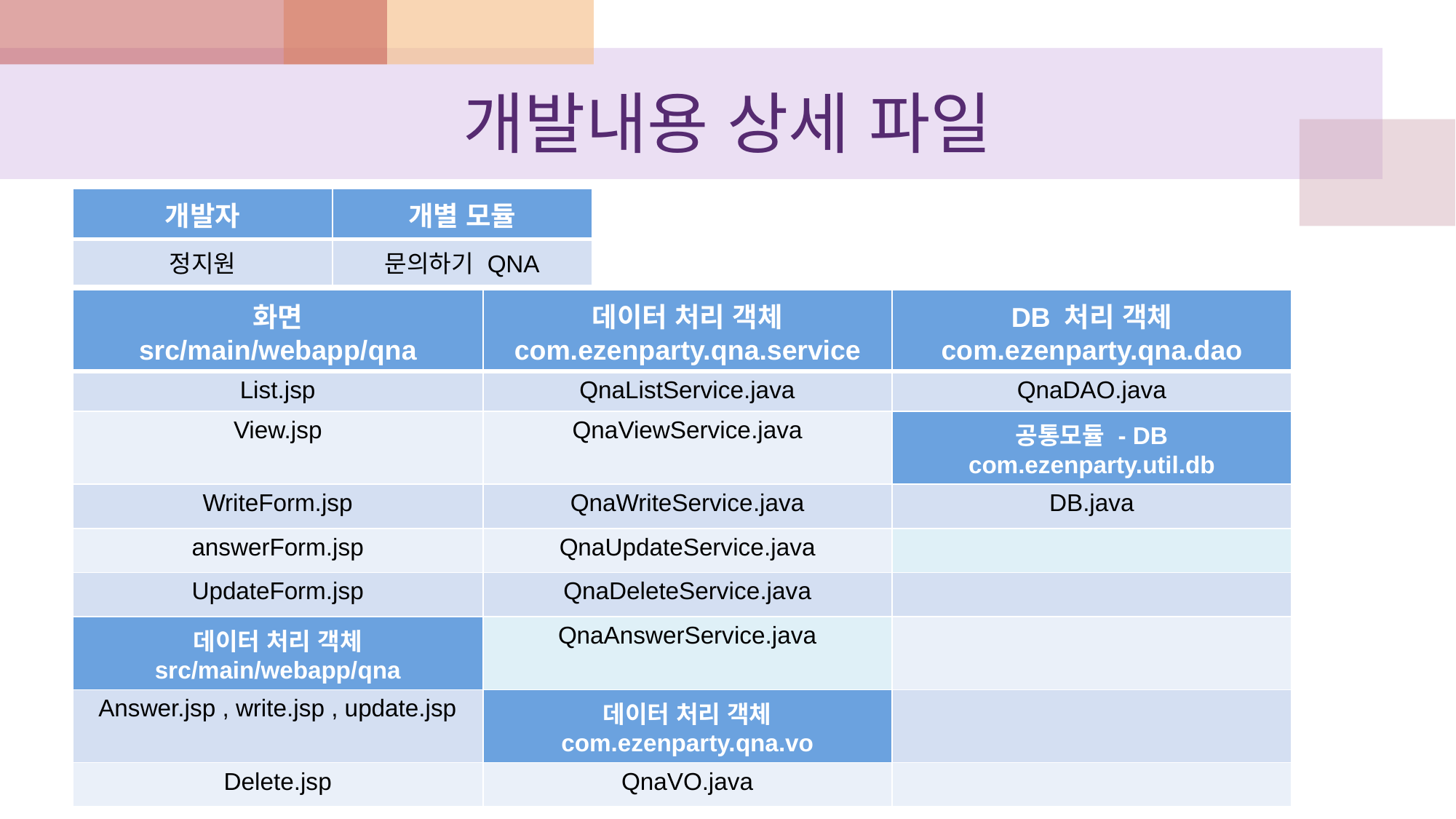

# 개발내용 상세 파일
| 개발자 | 개별 모듈 |
| --- | --- |
| 정지원 | 문의하기 QNA |
| 화면 src/main/webapp/qna | 데이터 처리 객체 com.ezenparty.qna.service | DB 처리 객체 com.ezenparty.qna.dao |
| --- | --- | --- |
| List.jsp | QnaListService.java | QnaDAO.java |
| View.jsp | QnaViewService.java | 공통모듈 - DB com.ezenparty.util.db |
| WriteForm.jsp | QnaWriteService.java | DB.java |
| answerForm.jsp | QnaUpdateService.java |  |
| UpdateForm.jsp | QnaDeleteService.java |  |
| 데이터 처리 객체 src/main/webapp/qna | QnaAnswerService.java |  |
| Answer.jsp , write.jsp , update.jsp | 데이터 처리 객체 com.ezenparty.qna.vo |  |
| Delete.jsp | QnaVO.java |  |